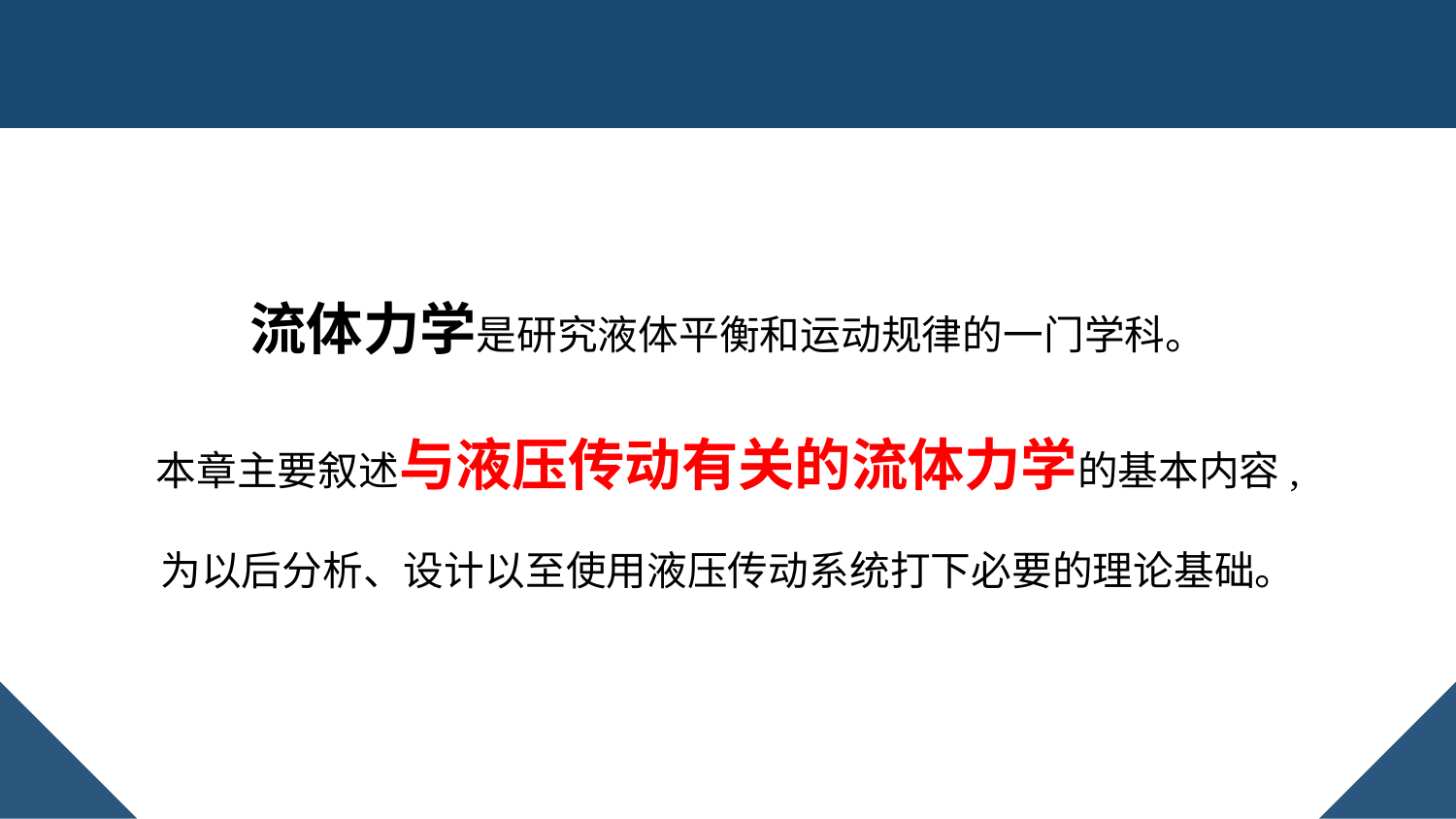

流体力学是研究液体平衡和运动规律的一门学科。
本章主要叙述与液压传动有关的流体力学的基本内容,
为以后分析、设计以至使用液压传动系统打下必要的理论基础。